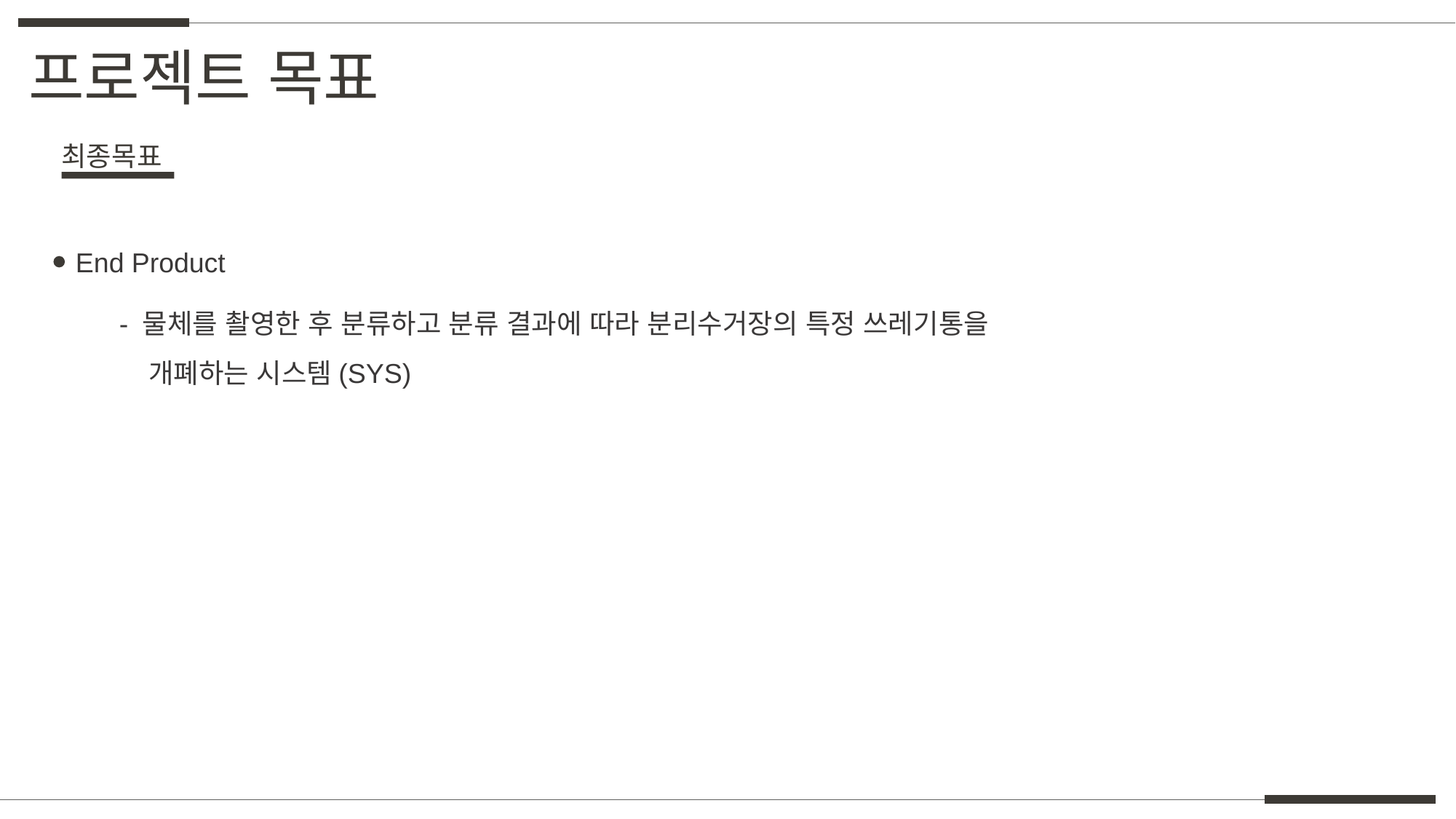

프로젝트 목표
최종목표

End Product

- 물체를 촬영한 후 분류하고 분류 결과에 따라 분리수거장의 특정 쓰레기통을
   개폐하는 시스템(SYS)